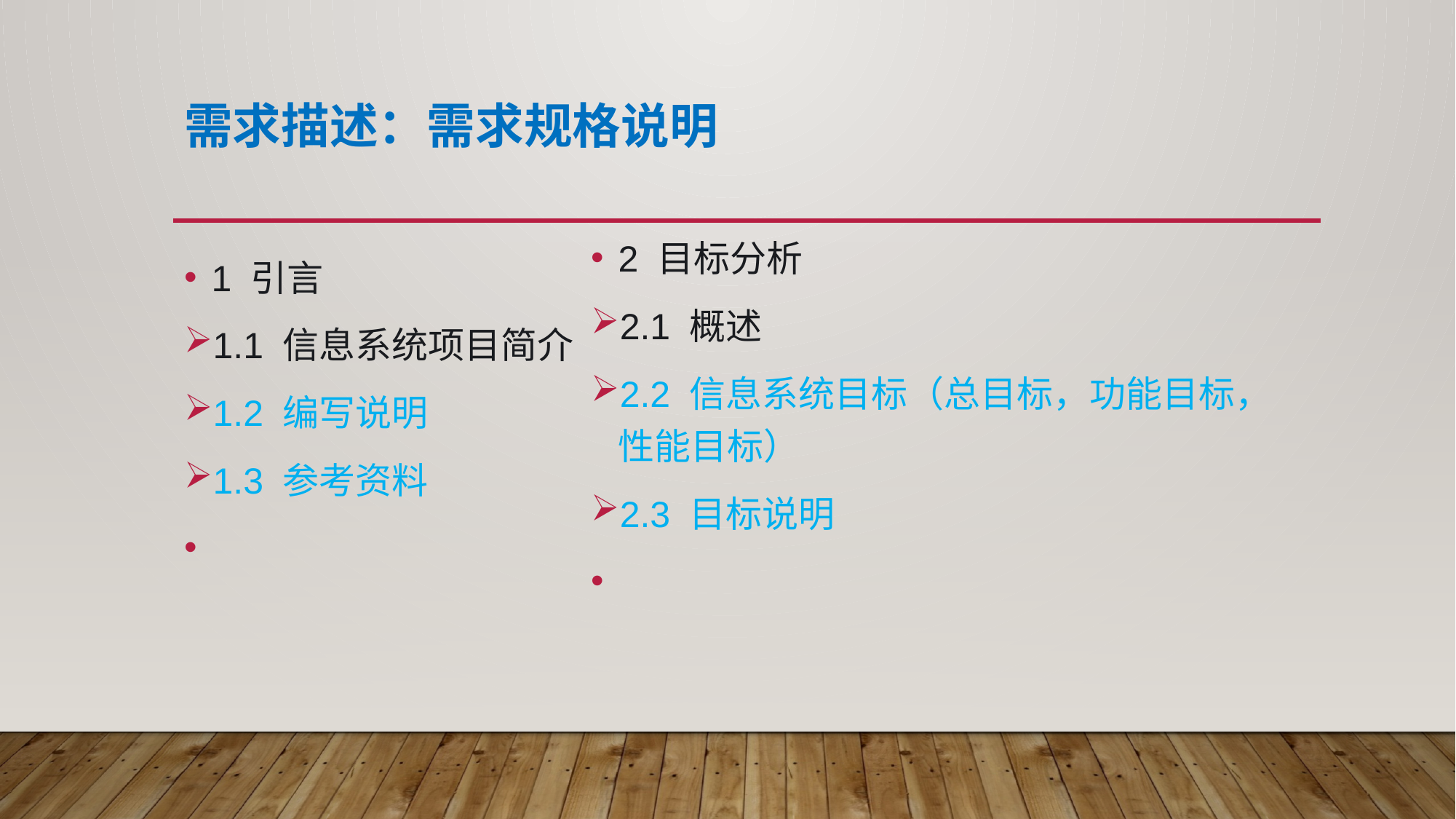

# 需求描述：需求规格说明
2 目标分析
2.1 概述
2.2 信息系统目标（总目标，功能目标，性能目标）
2.3 目标说明

1 引言
1.1 信息系统项目简介
1.2 编写说明
1.3 参考资料